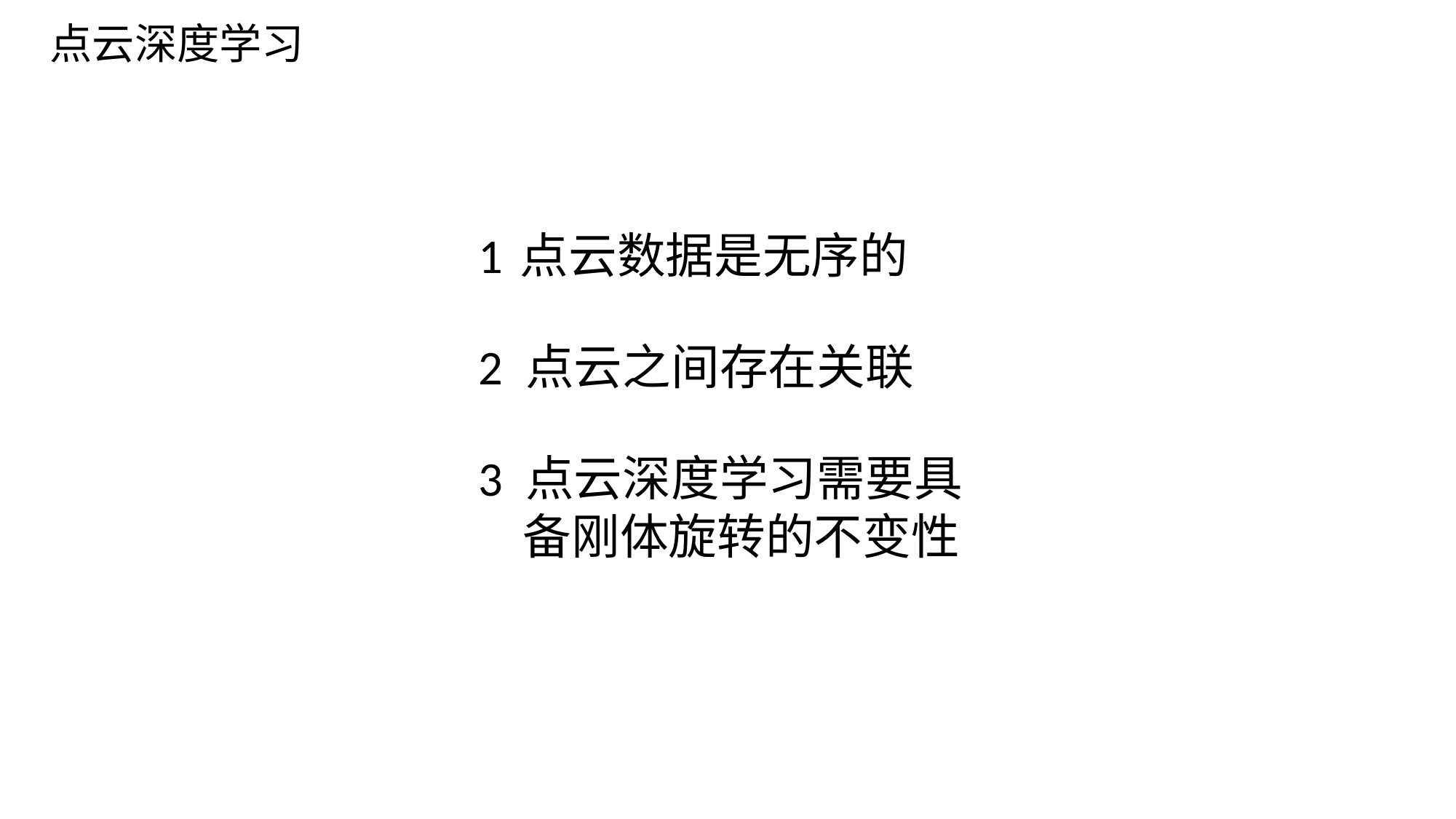

点云深度学习
1 点云数据是无序的
2 点云之间存在关联
3 点云深度学习需要具
   备刚体旋转的不变性